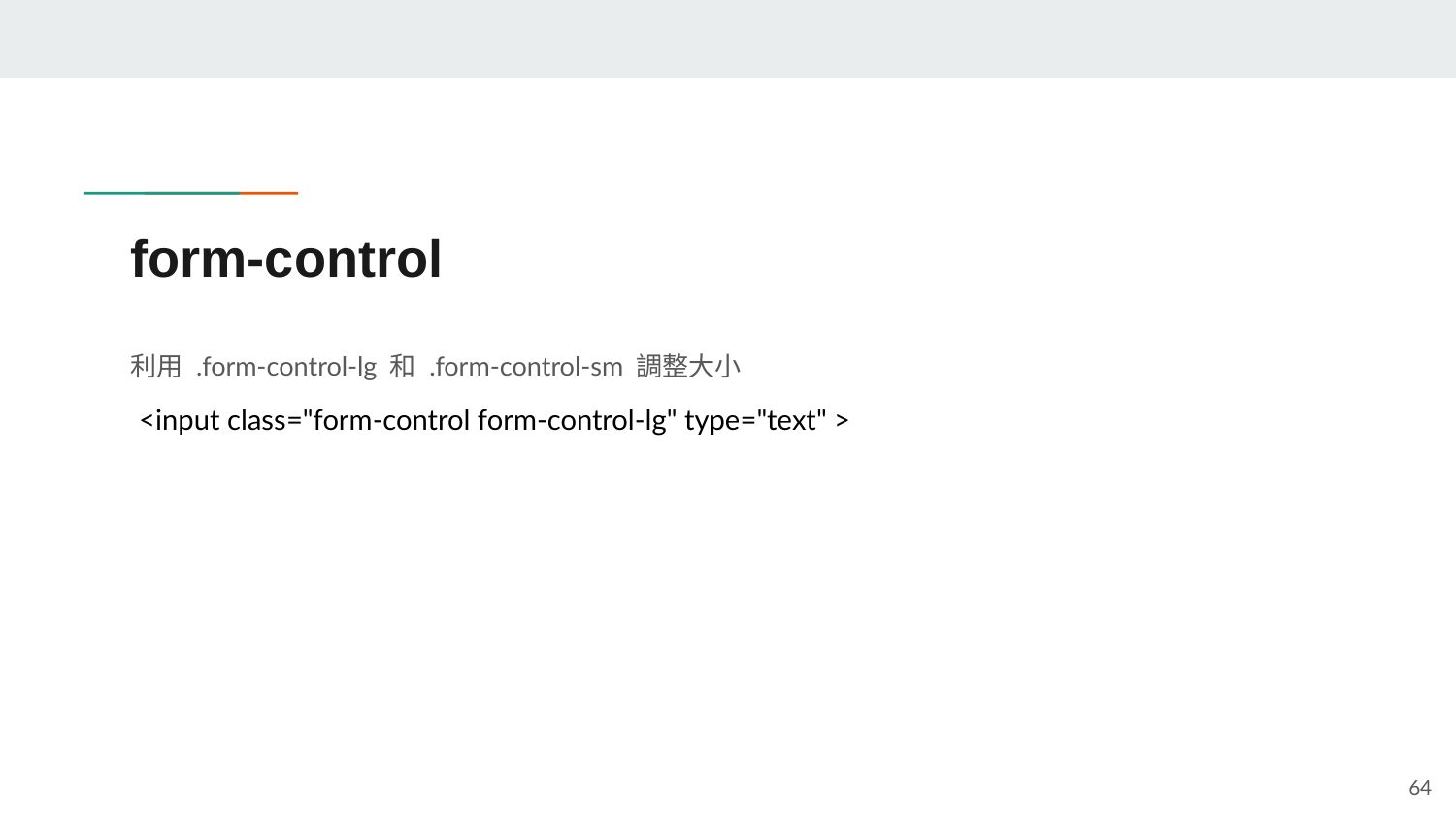

# form-control
利用 .form-control-lg 和 .form-control-sm 調整大小
<input class="form-control form-control-lg" type="text" >

64